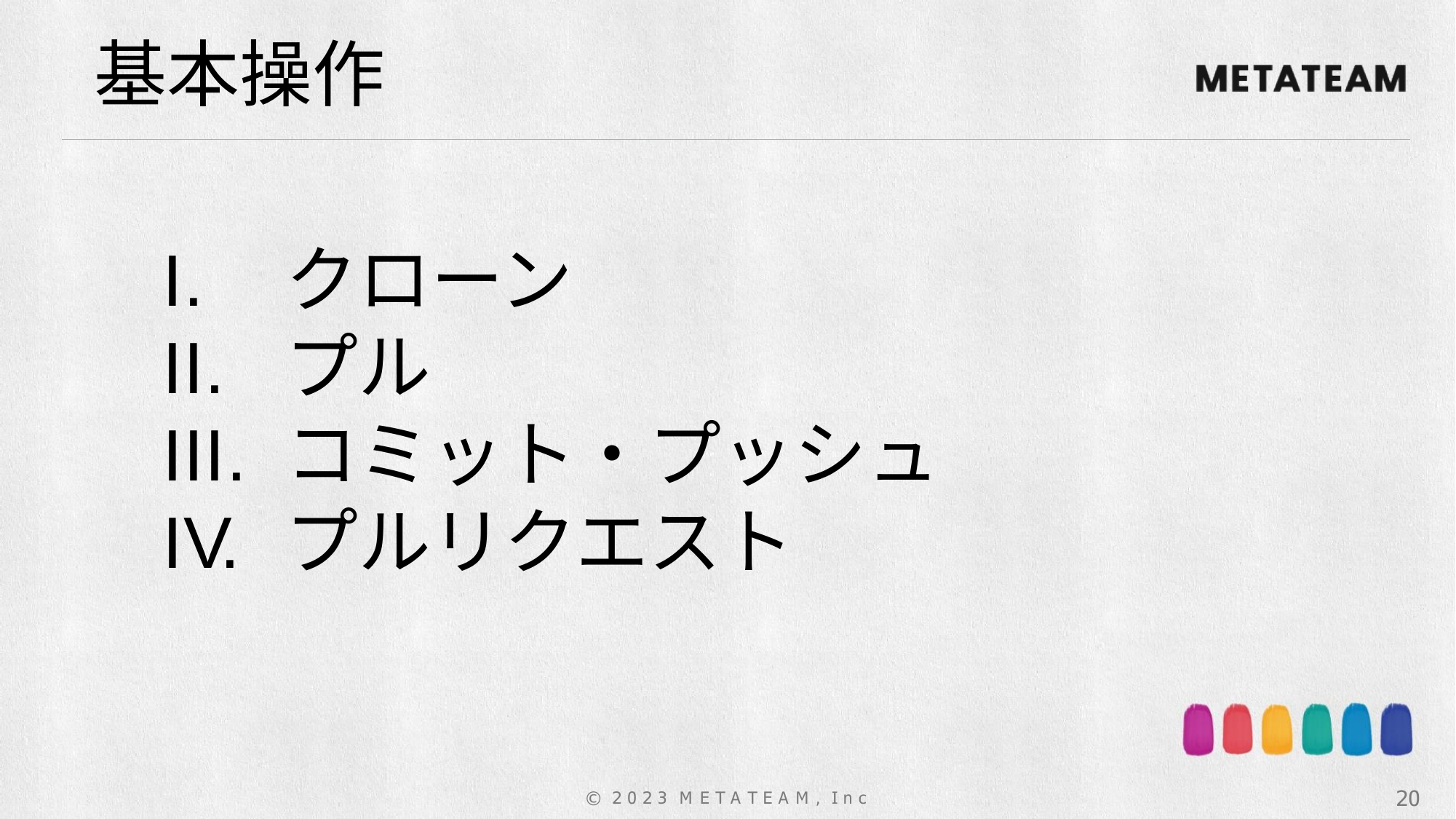

基本操作

クローン
プル
コミット・プッシュ
プルリクエスト
20
©  2 0 2 3  M E T A T E A M ,  I n c .